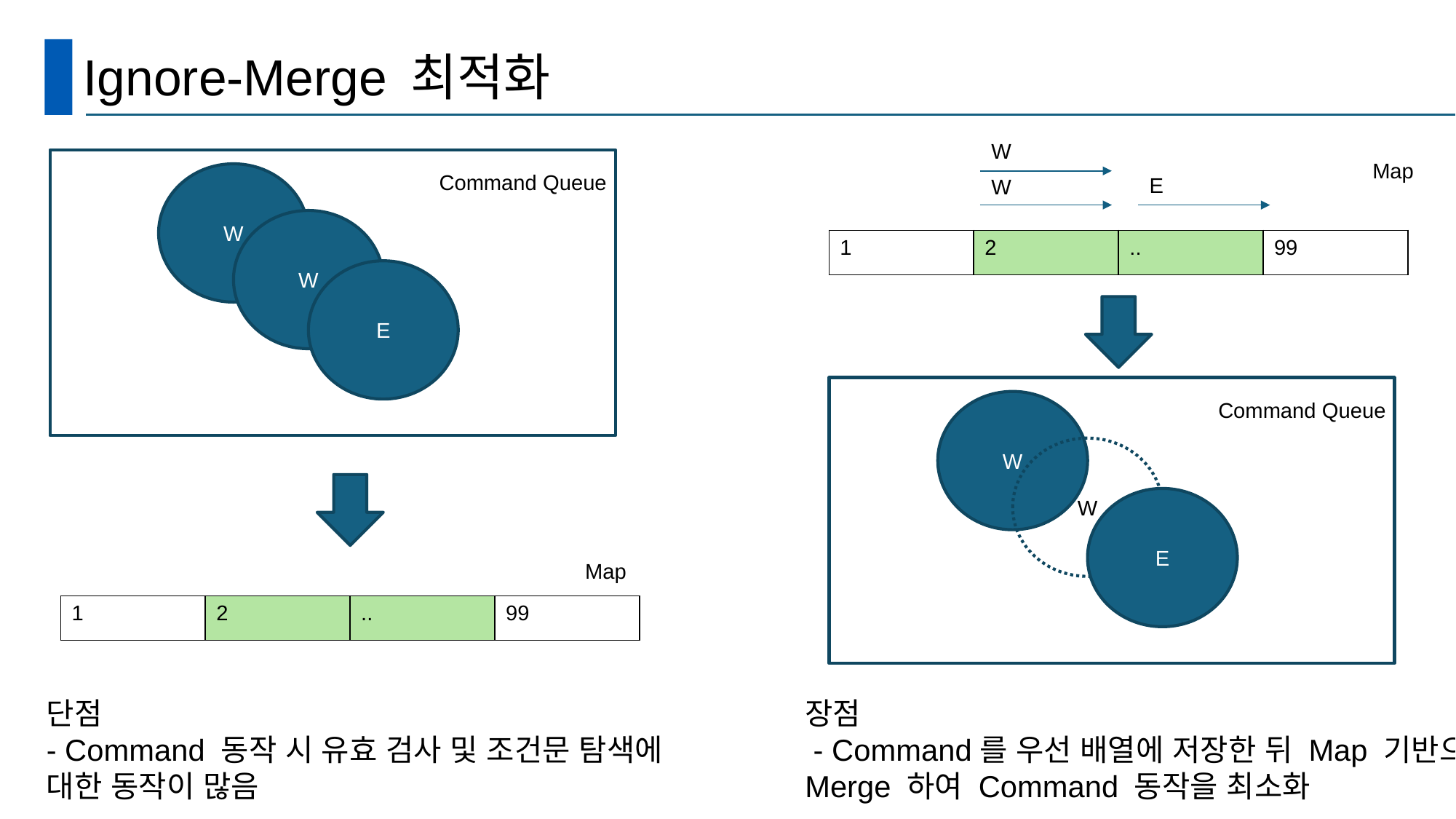

# Ignore-Merge 최적화
W

Map
W
Command Queue
E
W
W
| 1 | 2 | .. | 99 |
| --- | --- | --- | --- |
E

W
Command Queue
W

E
Map
| 1 | 2 | .. | 99 |
| --- | --- | --- | --- |
단점
- Command 동작 시 유효 검사 및 조건문 탐색에 대한 동작이 많음
장점
 - Command를 우선 배열에 저장한 뒤 Map 기반으로 Merge 하여 Command 동작을 최소화